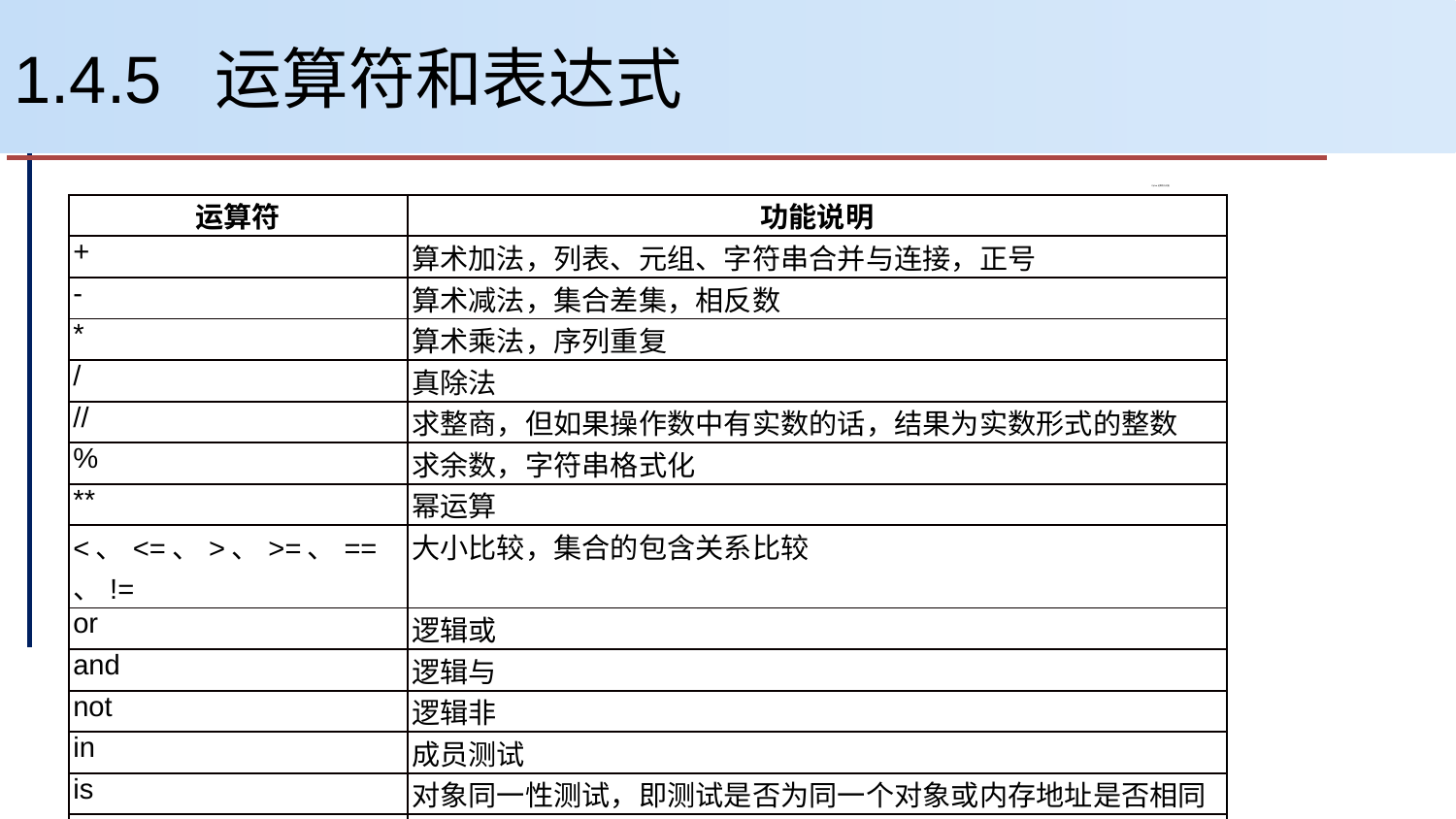

# 1.4.5  运算符和表达式
Python运算符与功能
| 运算符 | 功能说明 |
| --- | --- |
| + | 算术加法，列表、元组、字符串合并与连接，正号 |
| - | 算术减法，集合差集，相反数 |
| \* | 算术乘法，序列重复 |
| / | 真除法 |
| // | 求整商，但如果操作数中有实数的话，结果为实数形式的整数 |
| % | 求余数，字符串格式化 |
| \*\* | 幂运算 |
| <、<=、>、>=、==、!= | 大小比较，集合的包含关系比较 |
| or | 逻辑或 |
| and | 逻辑与 |
| not | 逻辑非 |
| in | 成员测试 |
| is | 对象同一性测试，即测试是否为同一个对象或内存地址是否相同 |
| |、^、&、<<、>>、~ | 位或、位异或、位与、左移位、右移位、位求反 |
| &、|、^ | 集合交集、并集、对称差集 |